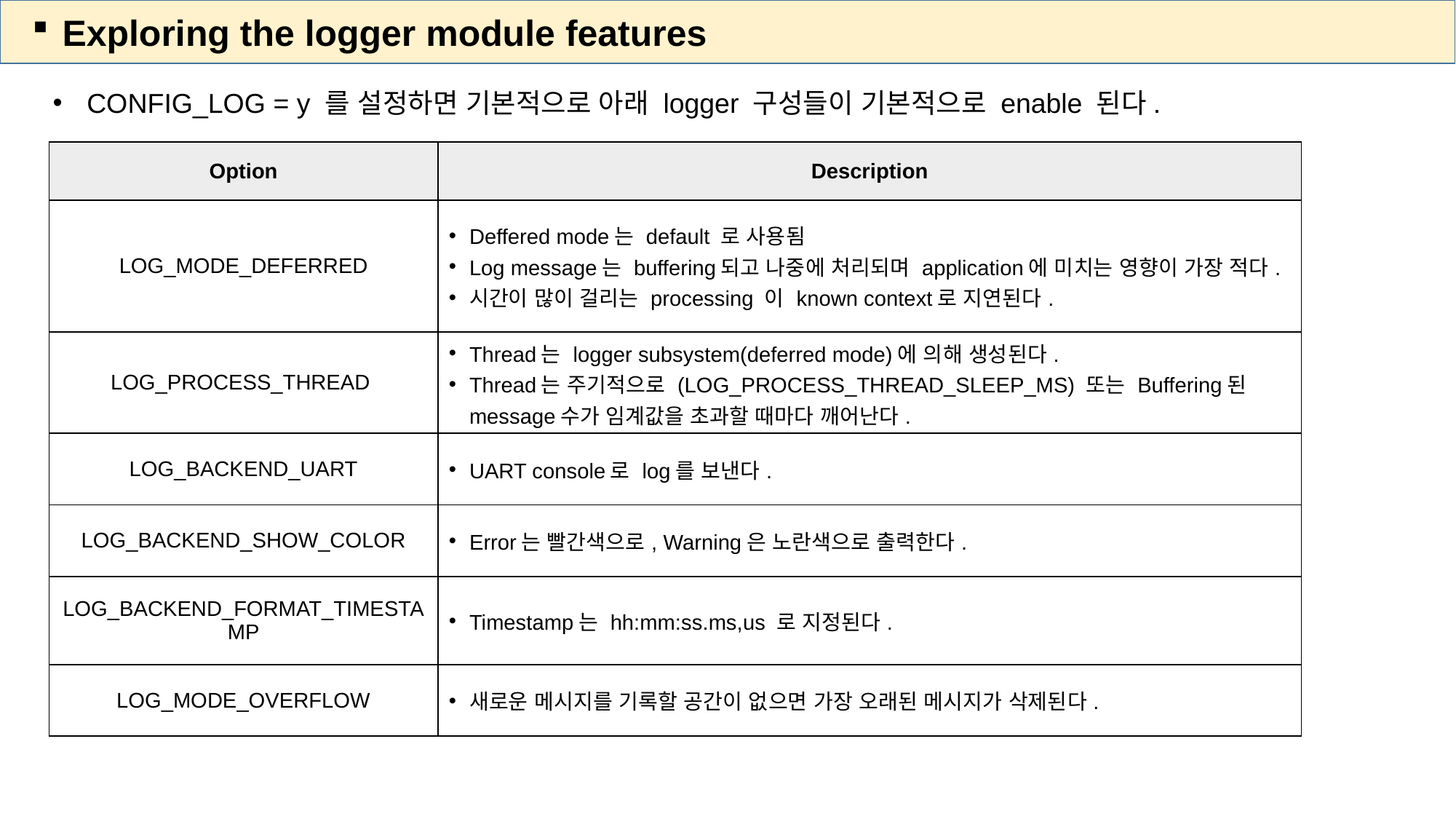

Exploring the logger module features
CONFIG_LOG = y 를 설정하면 기본적으로 아래 logger 구성들이 기본적으로 enable 된다.
| Option | Description |
| --- | --- |
| LOG\_MODE\_DEFERRED | Deffered mode는 default 로 사용됨 Log message는 buffering되고 나중에 처리되며 application에 미치는 영향이 가장 적다. 시간이 많이 걸리는 processing 이 known context로 지연된다. |
| LOG\_PROCESS\_THREAD | Thread는 logger subsystem(deferred mode)에 의해 생성된다. Thread는 주기적으로 (LOG\_PROCESS\_THREAD\_SLEEP\_MS) 또는 Buffering된 message수가 임계값을 초과할 때마다 깨어난다. |
| LOG\_BACKEND\_UART | UART console로 log를 보낸다. |
| LOG\_BACKEND\_SHOW\_COLOR | Error는 빨간색으로, Warning은 노란색으로 출력한다. |
| LOG\_BACKEND\_FORMAT\_TIMESTAMP | Timestamp는 hh:mm:ss.ms,us 로 지정된다. |
| LOG\_MODE\_OVERFLOW | 새로운 메시지를 기록할 공간이 없으면 가장 오래된 메시지가 삭제된다. |